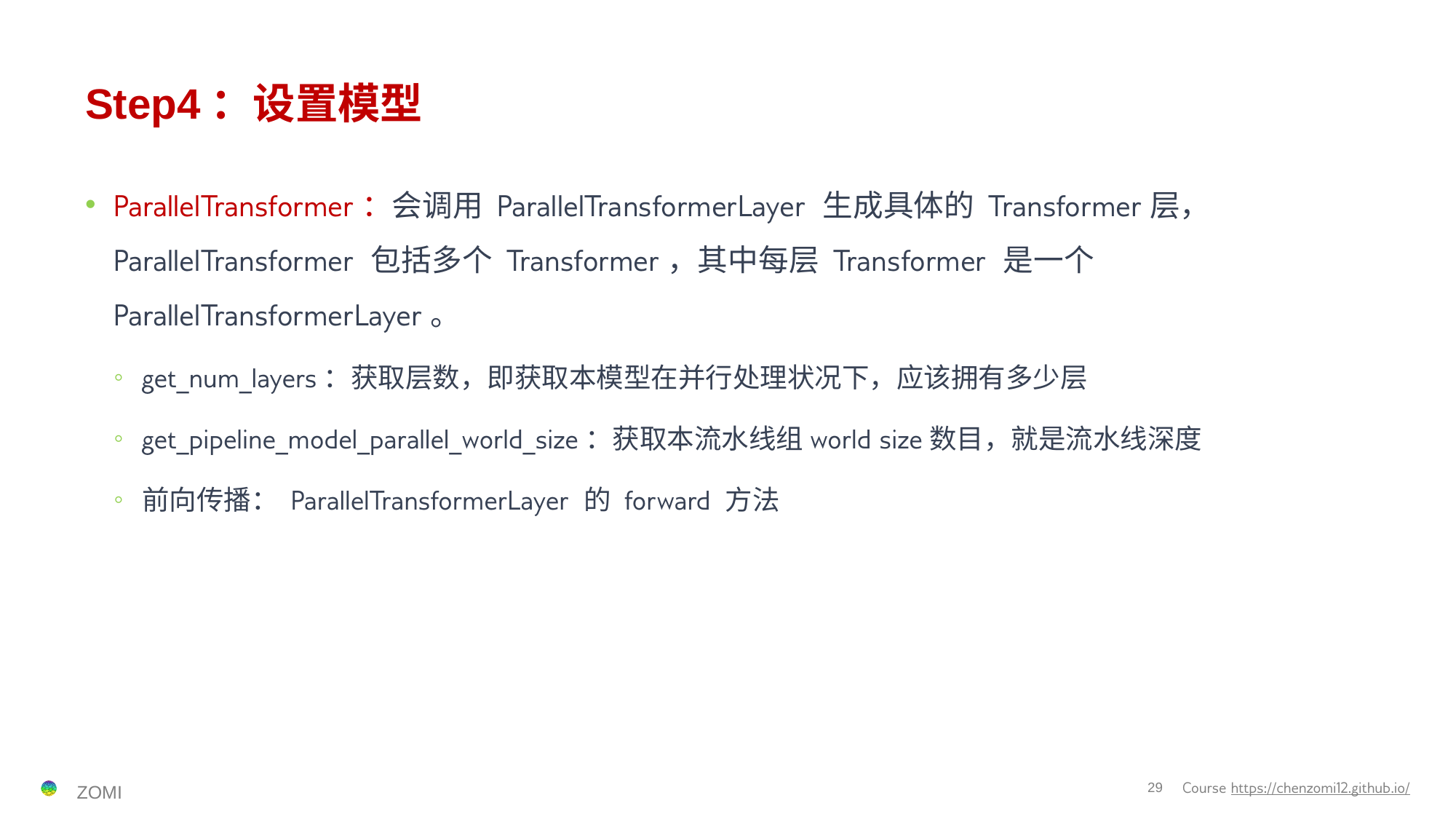

# Step4：设置模型
ParallelTransformer：会调用 ParallelTransformerLayer 生成具体的 Transformer层， ParallelTransformer 包括多个 Transformer，其中每层 Transformer 是一个 ParallelTransformerLayer。
get_num_layers：获取层数，即获取本模型在并行处理状况下，应该拥有多少层
get_pipeline_model_parallel_world_size：获取本流水线组world size数目，就是流水线深度
前向传播： ParallelTransformerLayer 的 forward 方法